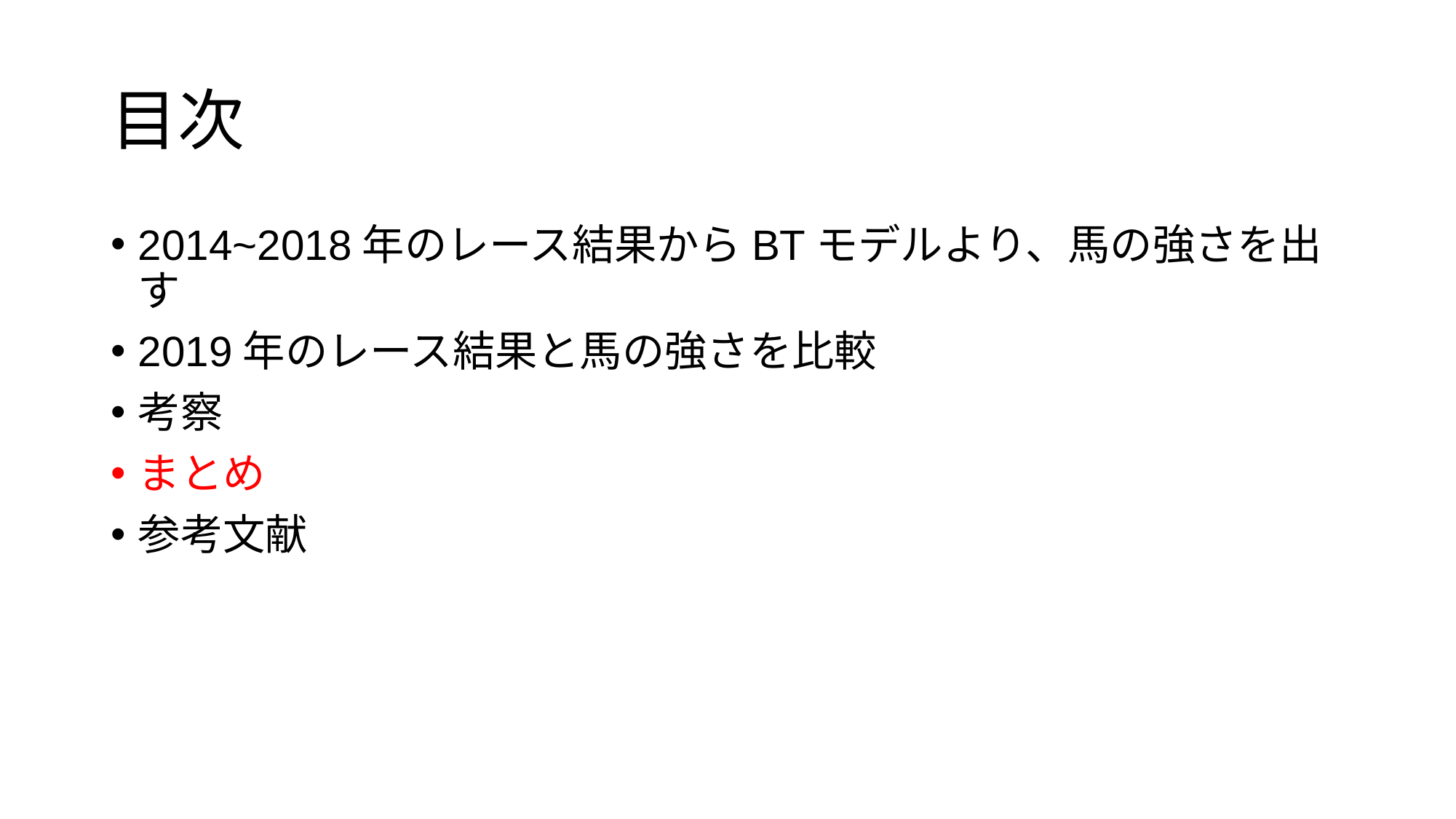

# 目次
2014~2018年のレース結果からBTモデルより、馬の強さを出す
2019年のレース結果と馬の強さを比較
考察
まとめ
参考文献